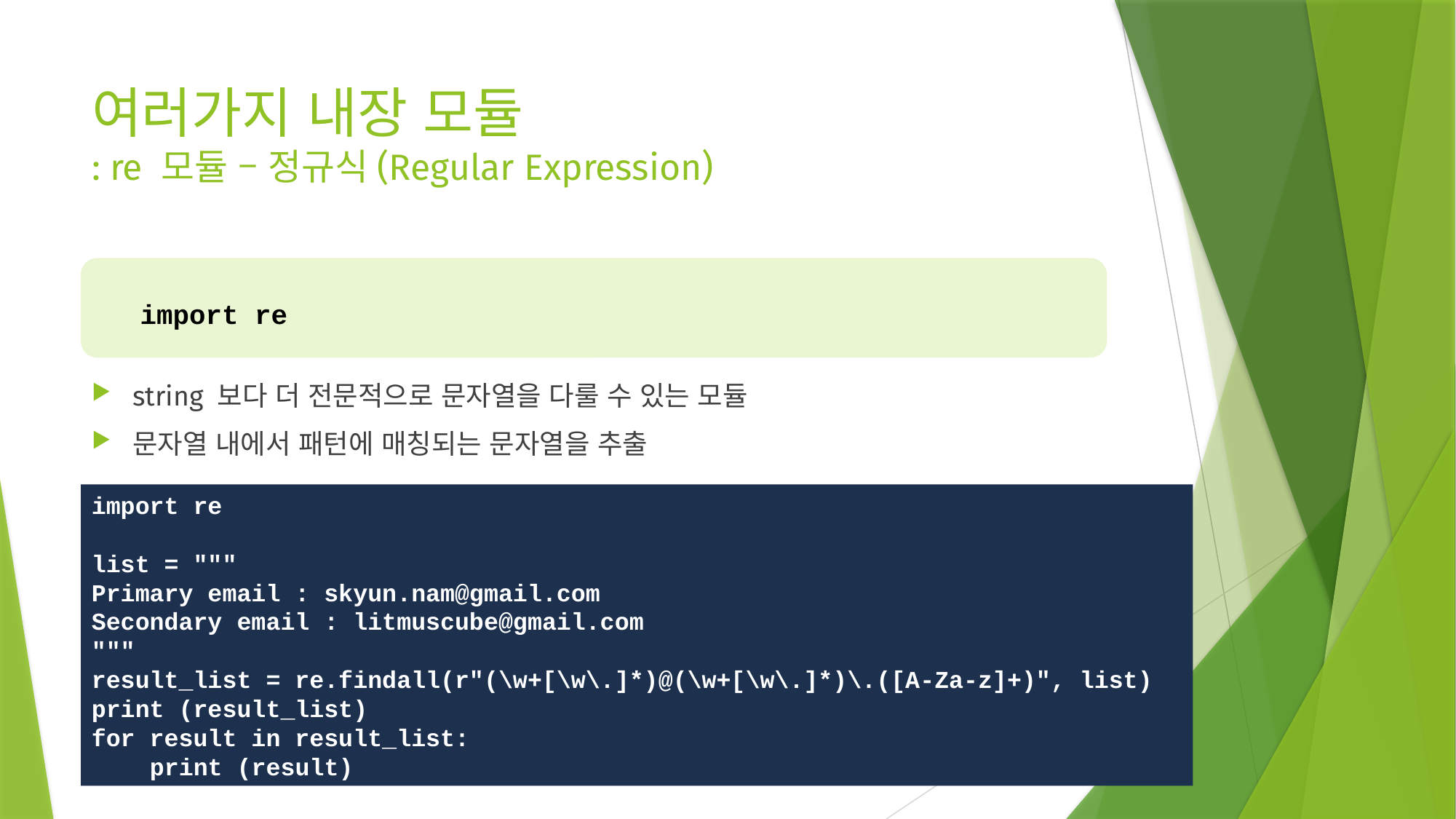

# 여러가지 내장 모듈 : re 모듈 – 정규식(Regular Expression)

import re

string 보다 더 전문적으로 문자열을 다룰 수 있는 모듈
문자열 내에서 패턴에 매칭되는 문자열을 추출

import re
list = """
Primary email : skyun.nam@gmail.com
Secondary email : litmuscube@gmail.com
"""
result_list = re.findall(r"(\w+[\w\.]*)@(\w+[\w\.]*)\.([A-Za-z]+)", list)
print (result_list)
for result in result_list:
    print (result)